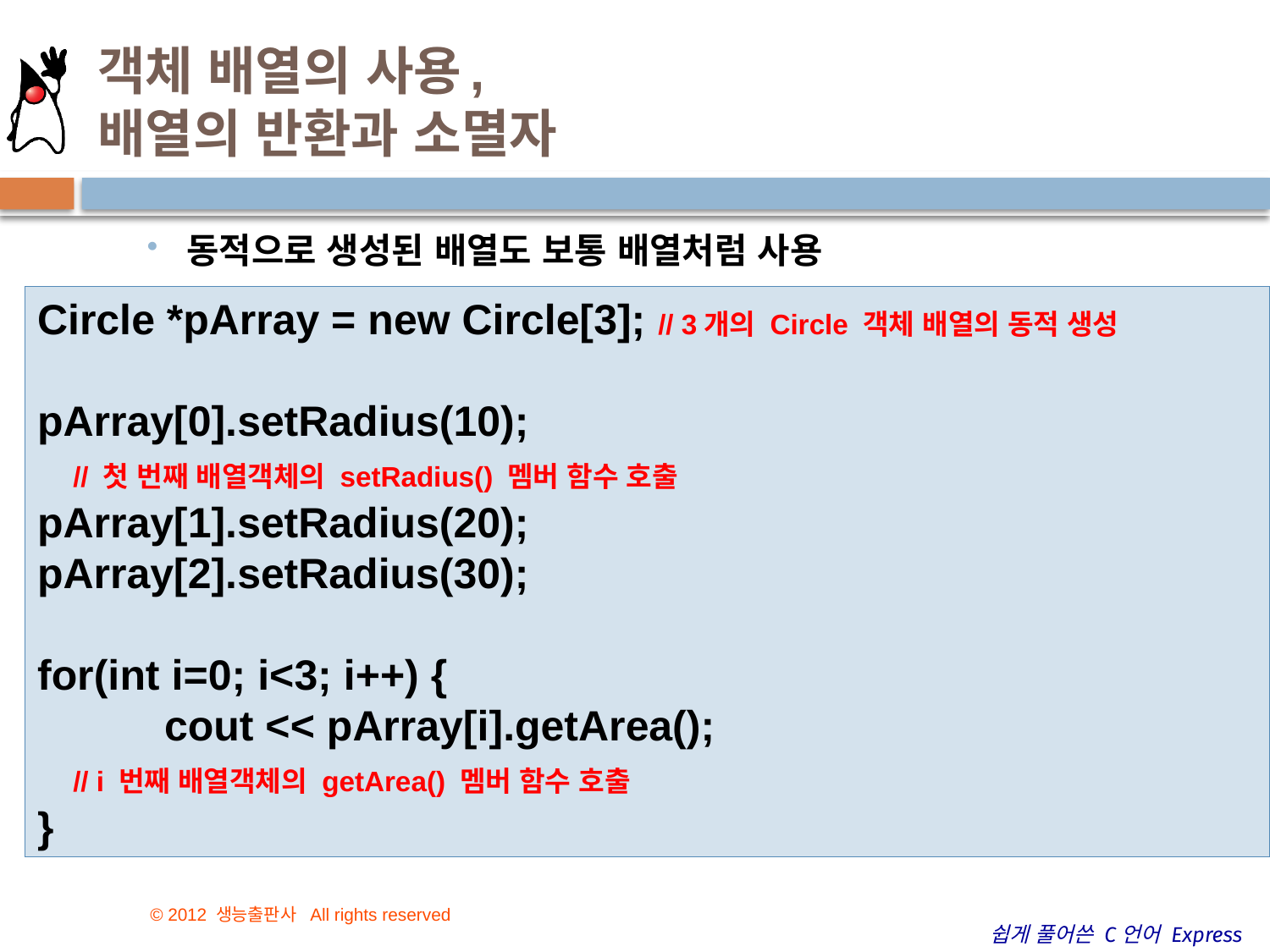

# 객체 배열의 사용, 배열의 반환과 소멸자

동적으로 생성된 배열도 보통 배열처럼 사용

Circle *pArray = new Circle[3]; // 3개의 Circle 객체 배열의 동적 생성

pArray[0].setRadius(10);
   // 첫 번째 배열객체의 setRadius() 멤버 함수 호출
pArray[1].setRadius(20);
pArray[2].setRadius(30);

for(int i=0; i<3; i++) {
	cout << pArray[i].getArea();
   // i 번째 배열객체의 getArea() 멤버 함수 호출
}